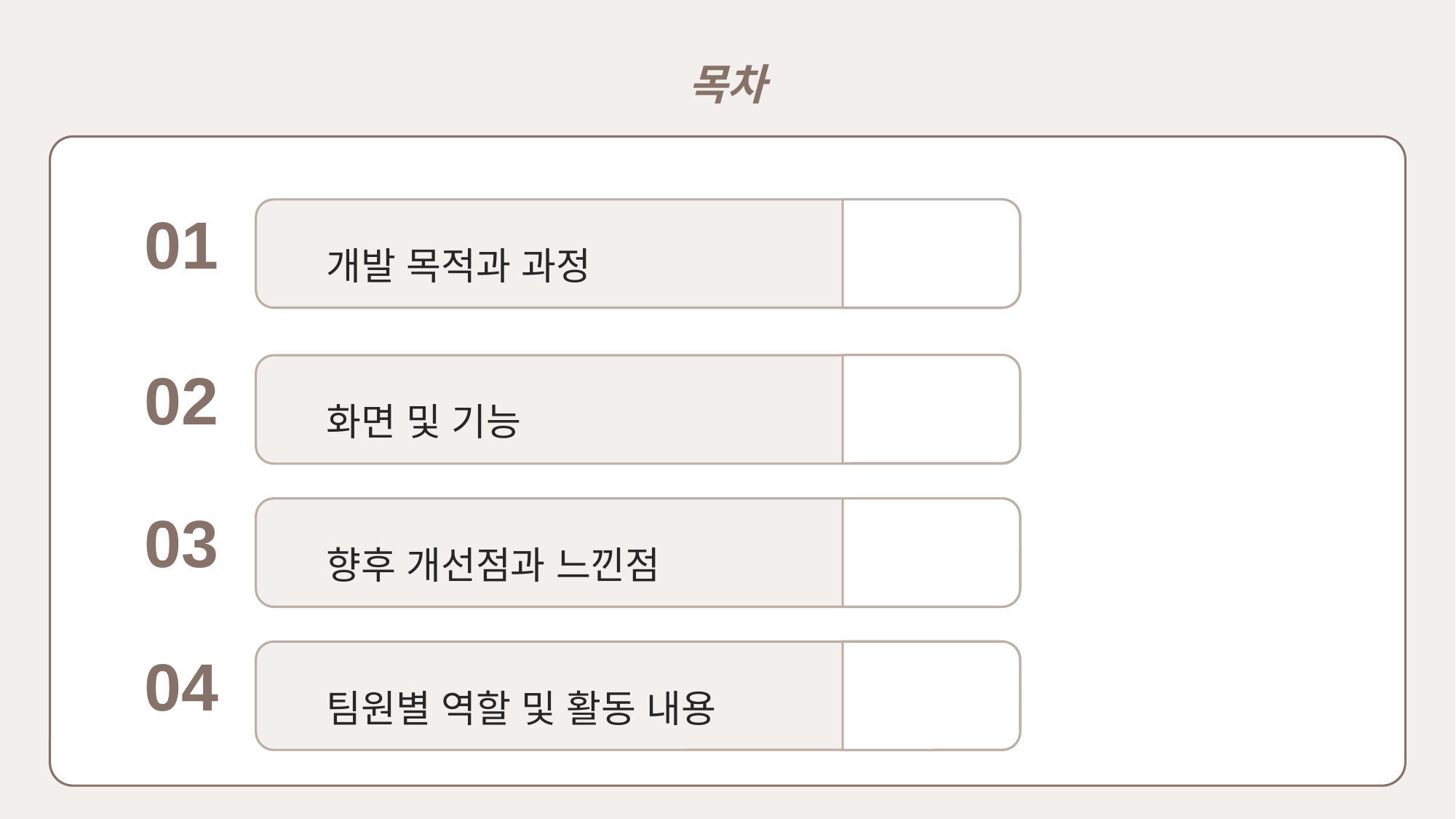

목차

01
개발 목적과 과정

02
화면 및 기능

03
향후 개선점과 느낀점

04
팀원별 역할 및 활동 내용